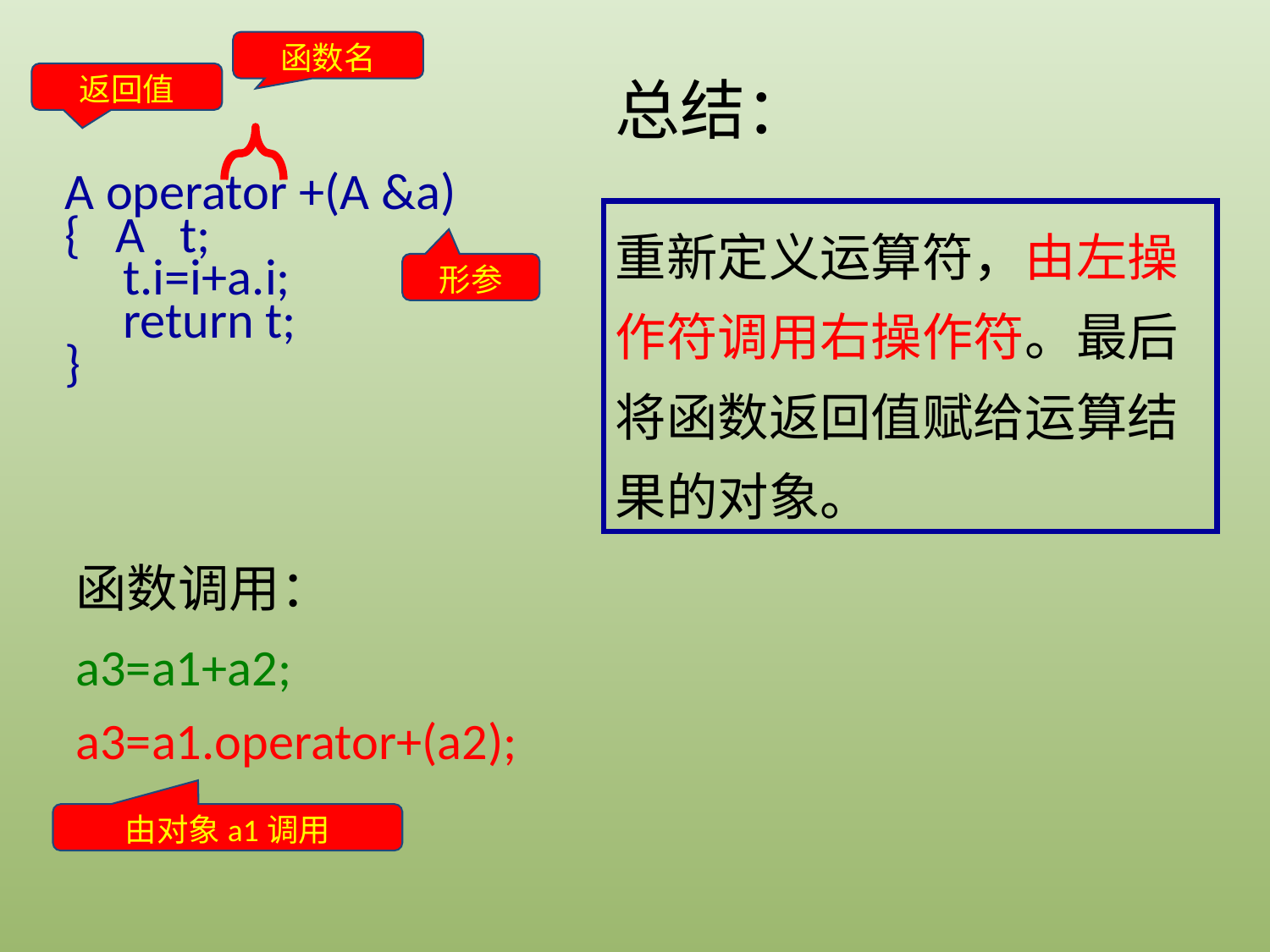

函数名
返回值
总结：

A operator +(A &a)
{   A   t;
     t.i=i+a.i;
     return t;
}
重新定义运算符，由左操作符调用右操作符。最后将函数返回值赋给运算结果的对象。
形参
函数调用：
a3=a1+a2;
a3=a1.operator+(a2);
由对象a1调用
846